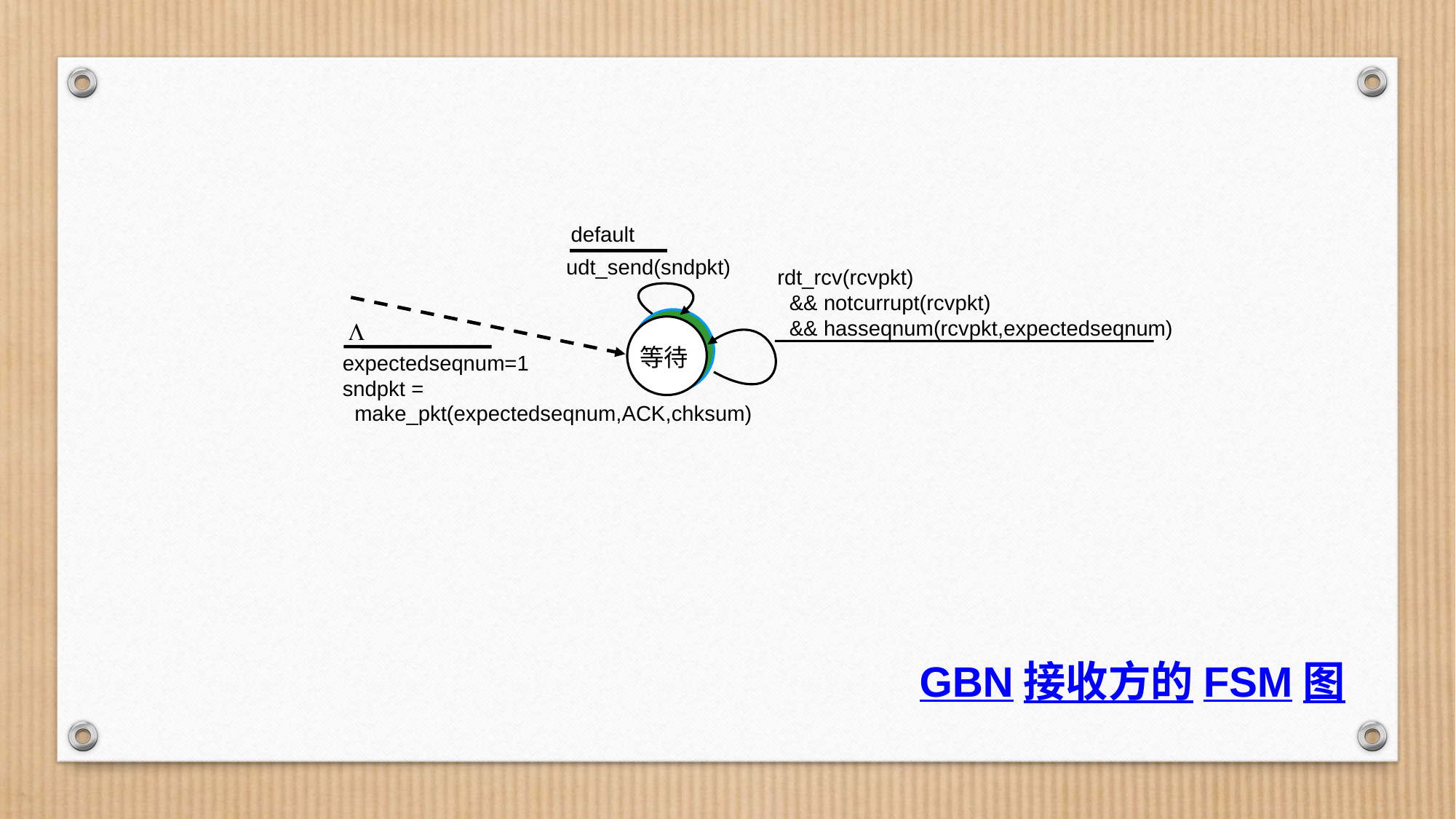

default

udt_send(sndpkt)

rdt_rcv(rcvpkt)
  && notcurrupt(rcvpkt)
  && hasseqnum(rcvpkt,expectedseqnum)

Λ

等待

expectedseqnum=1
sndpkt =
  make_pkt(expectedseqnum,ACK,chksum)

GBN接收方的FSM图